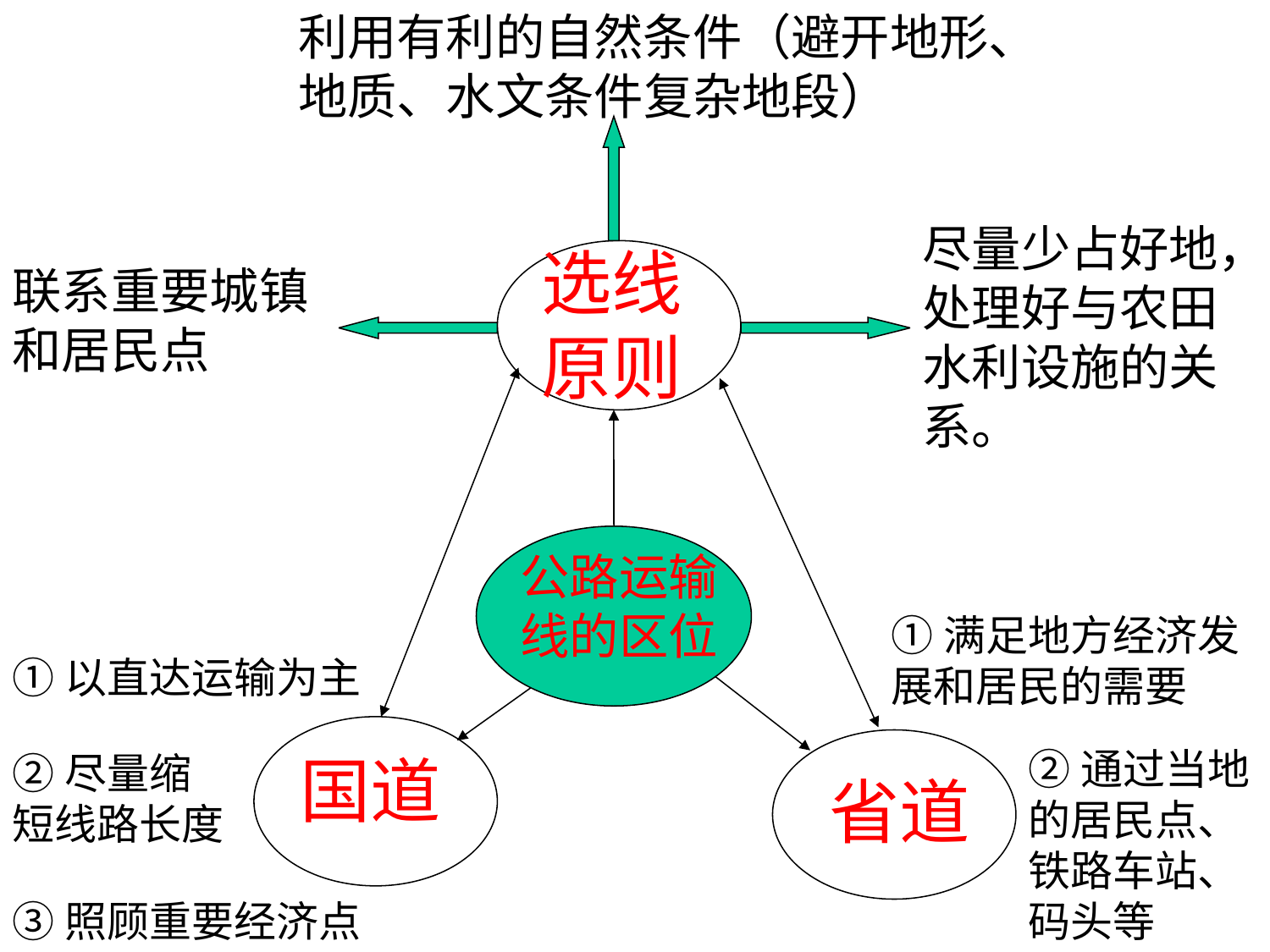

利用有利的自然条件（避开地形、地质、水文条件复杂地段）

尽量少占好地，处理好与农田水利设施的关系。
选线原则

联系重要城镇和居民点

公路运输线的区位
①满足地方经济发展和居民的需要
①以直达运输为主

②通过当地的居民点、铁路车站、码头等
②尽量缩短线路长度
国道
省道
③照顾重要经济点